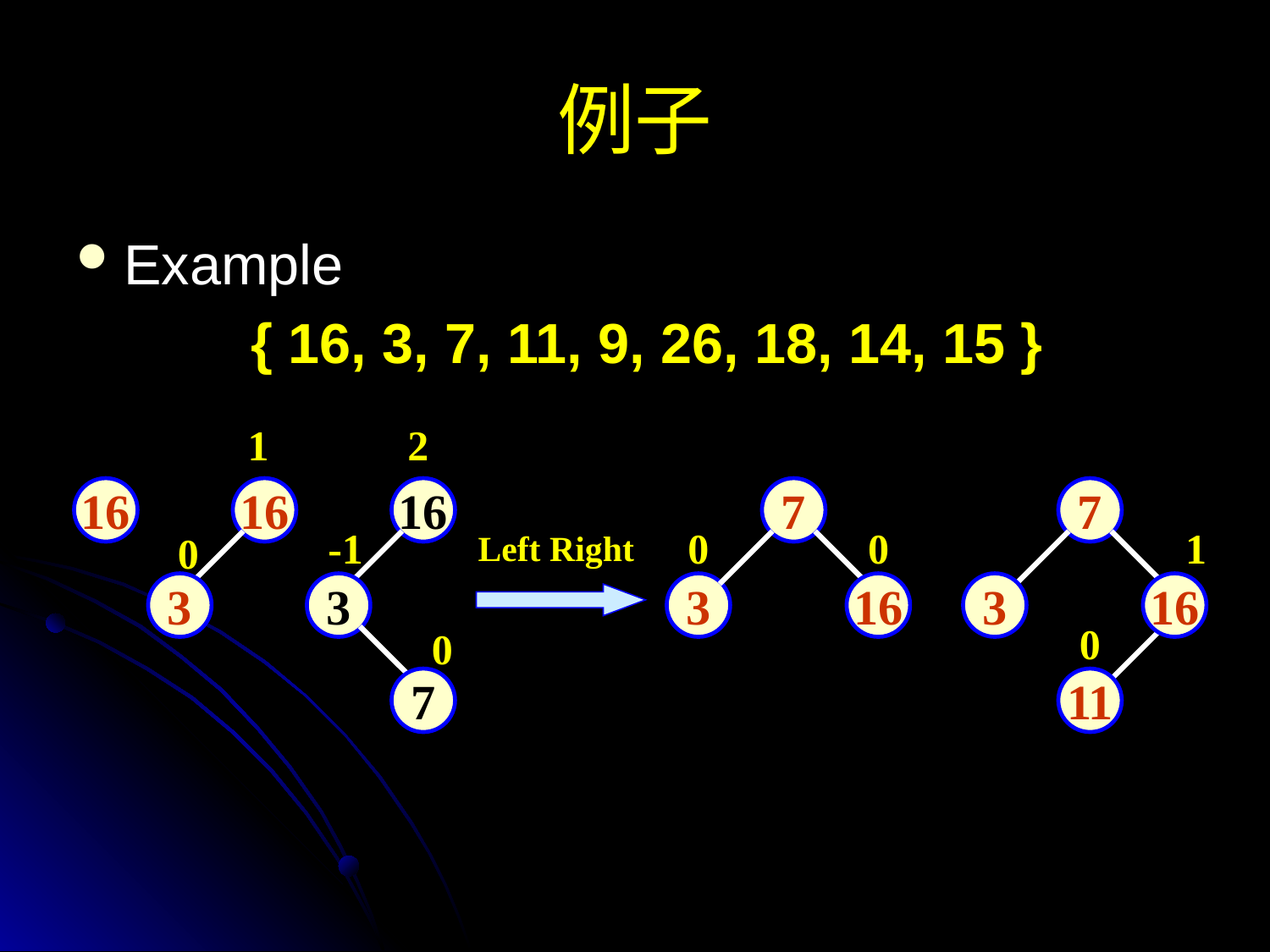

# 例子
Example
		{ 16, 3, 7, 11, 9, 26, 18, 14, 15 }
1
2
16
16
16
7
7
-1
0
0
1
Left Right
0

3
3
3
16
3
16

0
0

7
11